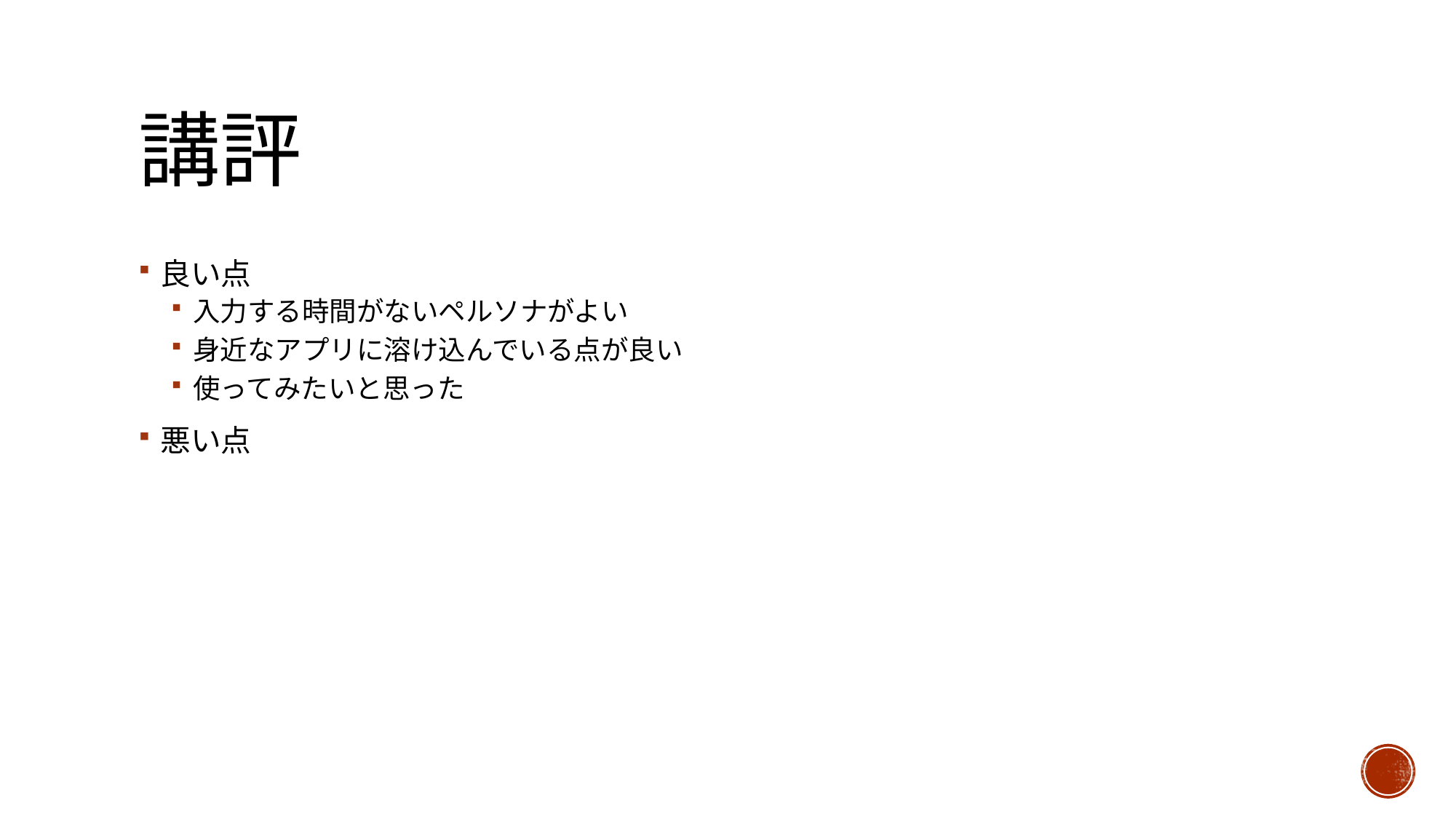

# 講評
良い点
入力する時間がないペルソナがよい
身近なアプリに溶け込んでいる点が良い
使ってみたいと思った
悪い点